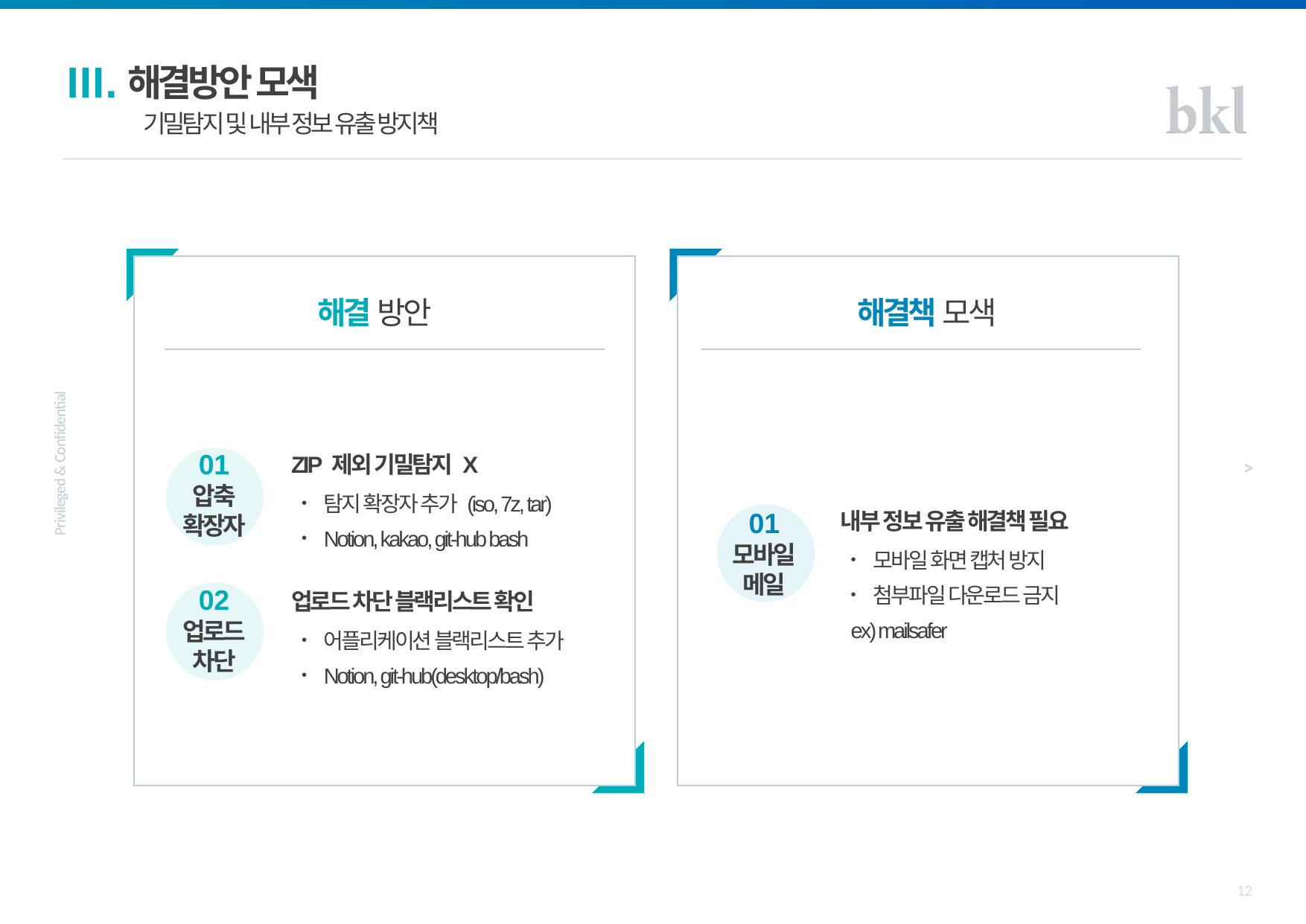

III.
해결방안 모색
기밀탐지 및 내부 정보 유출 방지책

해결 방안
해결책 모색
ZIP 제외 기밀탐지 X
탐지 확장자 추가 (iso, 7z, tar)
Notion, kakao, git-hub bash
01
압축
확장자

내부 정보 유출 해결책 필요
모바일 화면 캡처 방지
첨부파일 다운로드 금지
ex) mailsafer
01
모바일
메일

업로드 차단 블랙리스트 확인
어플리케이션 블랙리스트 추가
Notion, git-hub(desktop/bash)
02
업로드
차단

12